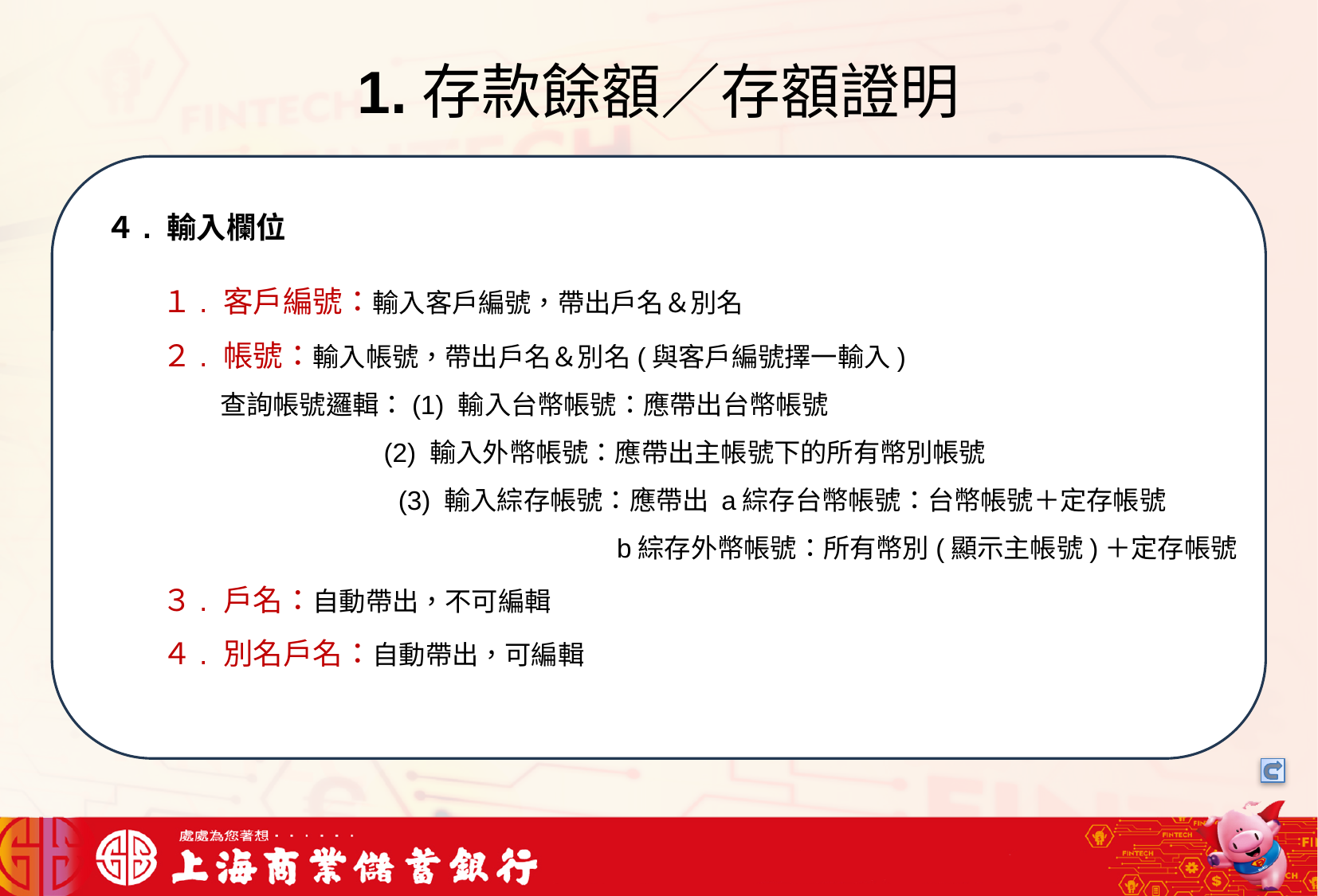

# 1.存款餘額／存額證明
我們可以將信用卡相關資料存在一個檔案中，將這些檔案中的文字進行詞向量的轉換，把文字轉成數字向量存在向量資料庫中，透過檢索器在向量資料庫搜尋與用戶問題最接近的資訊，透過生成器，生成最合適的答案回覆用戶
４. 輸入欄位
１. 客戶編號：輸入客戶編號，帶出戶名＆別名
２. 帳號：輸入帳號，帶出戶名＆別名(與客戶編號擇一輸入)
       查詢帳號邏輯：(1) 輸入台幣帳號：應帶出台幣帳號
	                (2) 輸入外幣帳號：應帶出主帳號下的所有幣別帳號
                                (3) 輸入綜存帳號：應帶出 a綜存台幣帳號：台幣帳號＋定存帳號
			               b綜存外幣帳號：所有幣別(顯示主帳號)＋定存帳號
３. 戶名：自動帶出，不可編輯
４. 別名戶名：自動帶出，可編輯